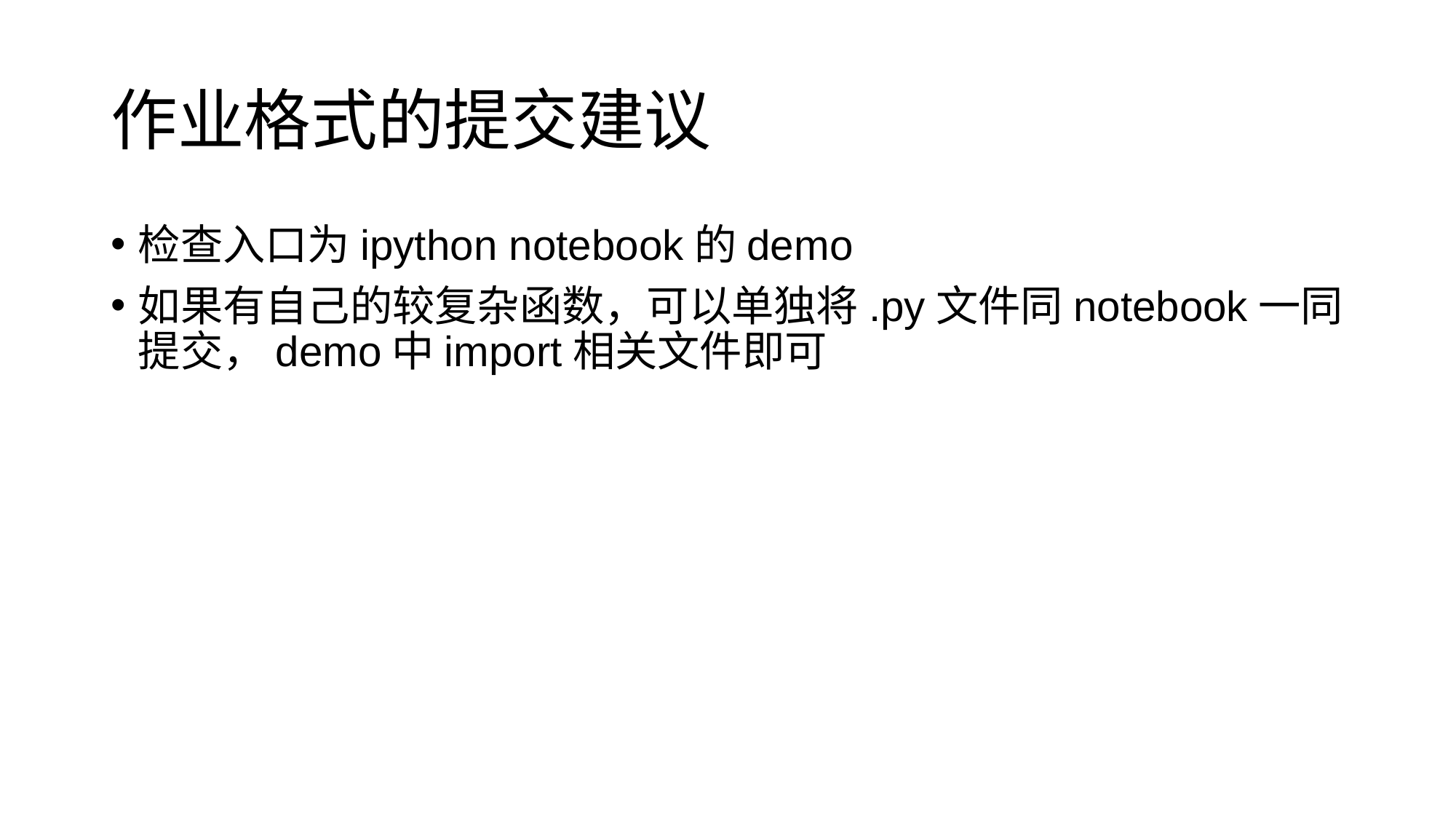

# 作业格式的提交建议
检查入口为ipython notebook的demo
如果有自己的较复杂函数，可以单独将.py文件同notebook一同提交，demo中import相关文件即可